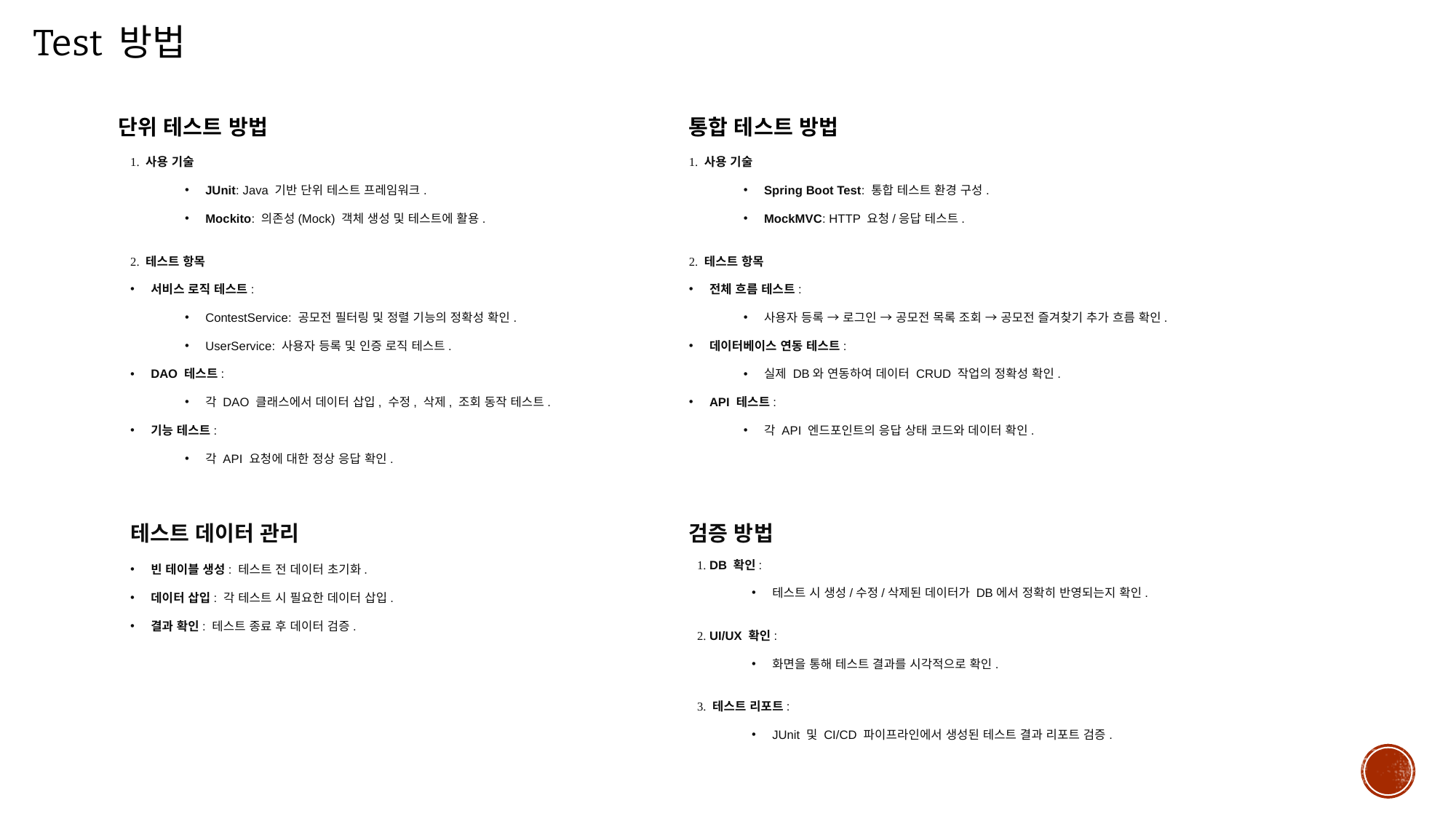

Test 방법
통합 테스트 방법
단위 테스트 방법
1. 사용 기술
Spring Boot Test: 통합 테스트 환경 구성.
MockMVC: HTTP 요청/응답 테스트.

2. 테스트 항목
전체 흐름 테스트:
사용자 등록 → 로그인 → 공모전 목록 조회 → 공모전 즐겨찾기 추가 흐름 확인.
데이터베이스 연동 테스트:
실제 DB와 연동하여 데이터 CRUD 작업의 정확성 확인.
API 테스트:
각 API 엔드포인트의 응답 상태 코드와 데이터 확인.

1. 사용 기술
JUnit: Java 기반 단위 테스트 프레임워크.
Mockito: 의존성(Mock) 객체 생성 및 테스트에 활용.

2. 테스트 항목
서비스 로직 테스트:
ContestService: 공모전 필터링 및 정렬 기능의 정확성 확인.
UserService: 사용자 등록 및 인증 로직 테스트.
DAO 테스트:
각 DAO 클래스에서 데이터 삽입, 수정, 삭제, 조회 동작 테스트.
기능 테스트:
각 API 요청에 대한 정상 응답 확인.

검증 방법
테스트 데이터 관리
1. DB 확인:
테스트 시 생성/수정/삭제된 데이터가 DB에서 정확히 반영되는지 확인.

2. UI/UX 확인:
화면을 통해 테스트 결과를 시각적으로 확인.

3. 테스트 리포트:
JUnit 및 CI/CD 파이프라인에서 생성된 테스트 결과 리포트 검증.
빈 테이블 생성: 테스트 전 데이터 초기화.
데이터 삽입: 각 테스트 시 필요한 데이터 삽입.
결과 확인: 테스트 종료 후 데이터 검증.